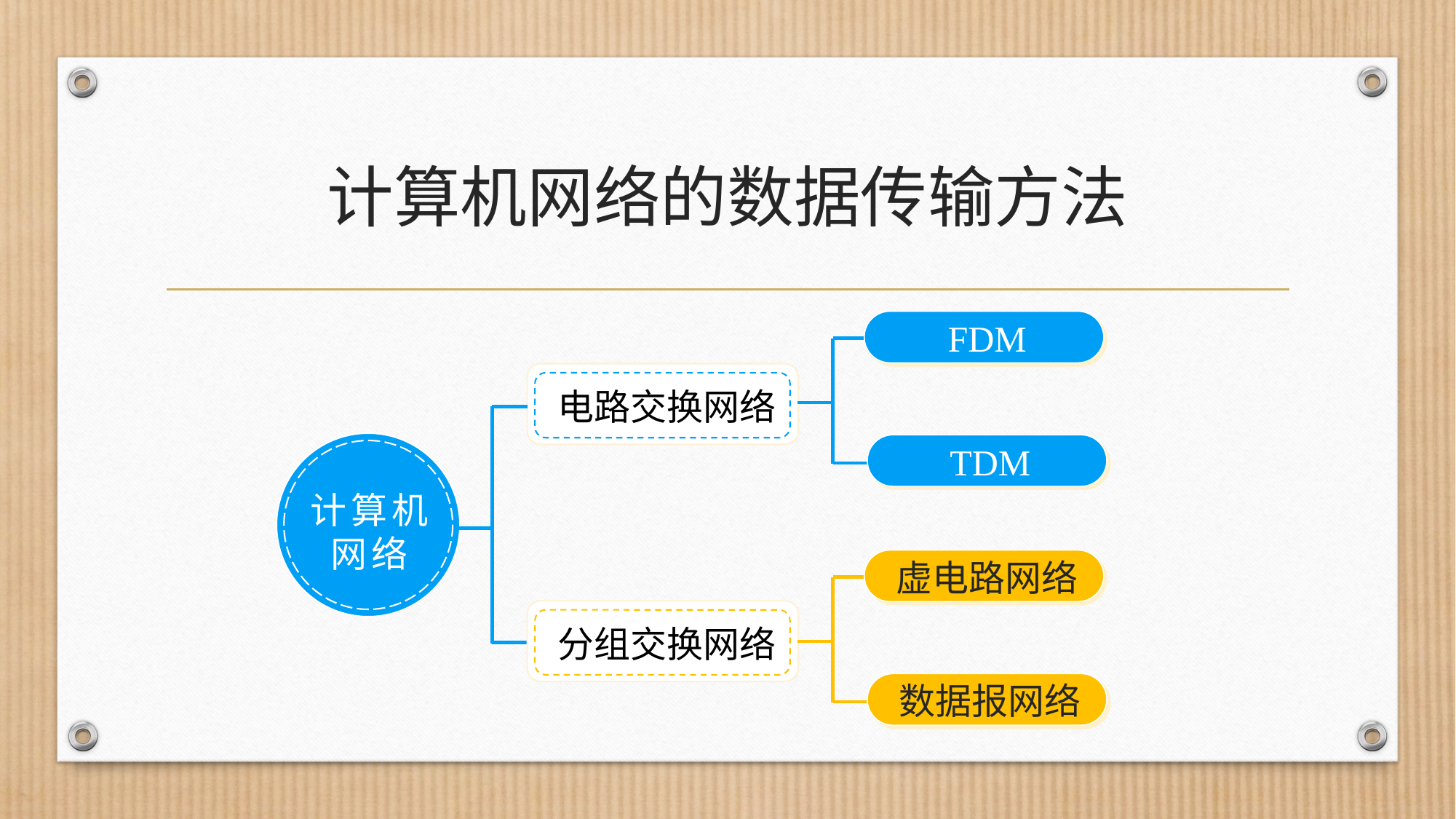

# 计算机网络的数据传输方法
FDM

电路交换网络

计算机
网络
TDM

虚电路网络

分组交换网络
数据报网络